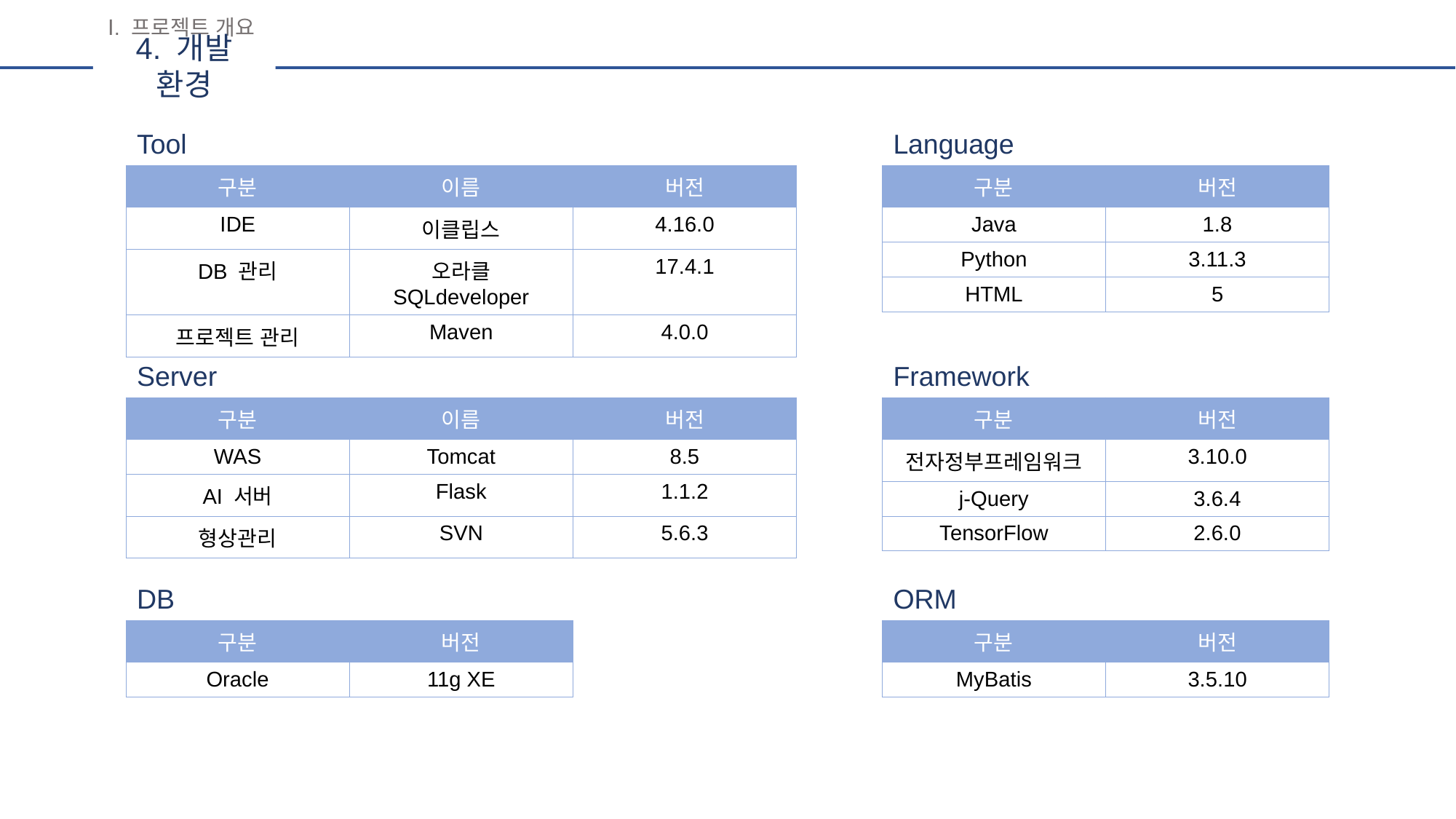

Ⅰ. 프로젝트 개요
4. 개발 환경
| Tool |  |  |
| --- | --- | --- |
| 구분 | 이름 | 버전 |
| IDE | 이클립스 | 4.16.0 |
| DB 관리 | 오라클 SQLdeveloper | 17.4.1 |
| 프로젝트 관리 | Maven | 4.0.0 |
| Language |  |
| --- | --- |
| 구분 | 버전 |
| Java | 1.8 |
| Python | 3.11.3 |
| HTML | 5 |
| Server |  |  |
| --- | --- | --- |
| 구분 | 이름 | 버전 |
| WAS | Tomcat | 8.5 |
| AI 서버 | Flask | 1.1.2 |
| 형상관리 | SVN | 5.6.3 |
| Framework |  |
| --- | --- |
| 구분 | 버전 |
| 전자정부프레임워크 | 3.10.0 |
| j-Query | 3.6.4 |
| TensorFlow | 2.6.0 |
| DB |  |
| --- | --- |
| 구분 | 버전 |
| Oracle | 11g XE |
| ORM |  |
| --- | --- |
| 구분 | 버전 |
| MyBatis | 3.5.10 |